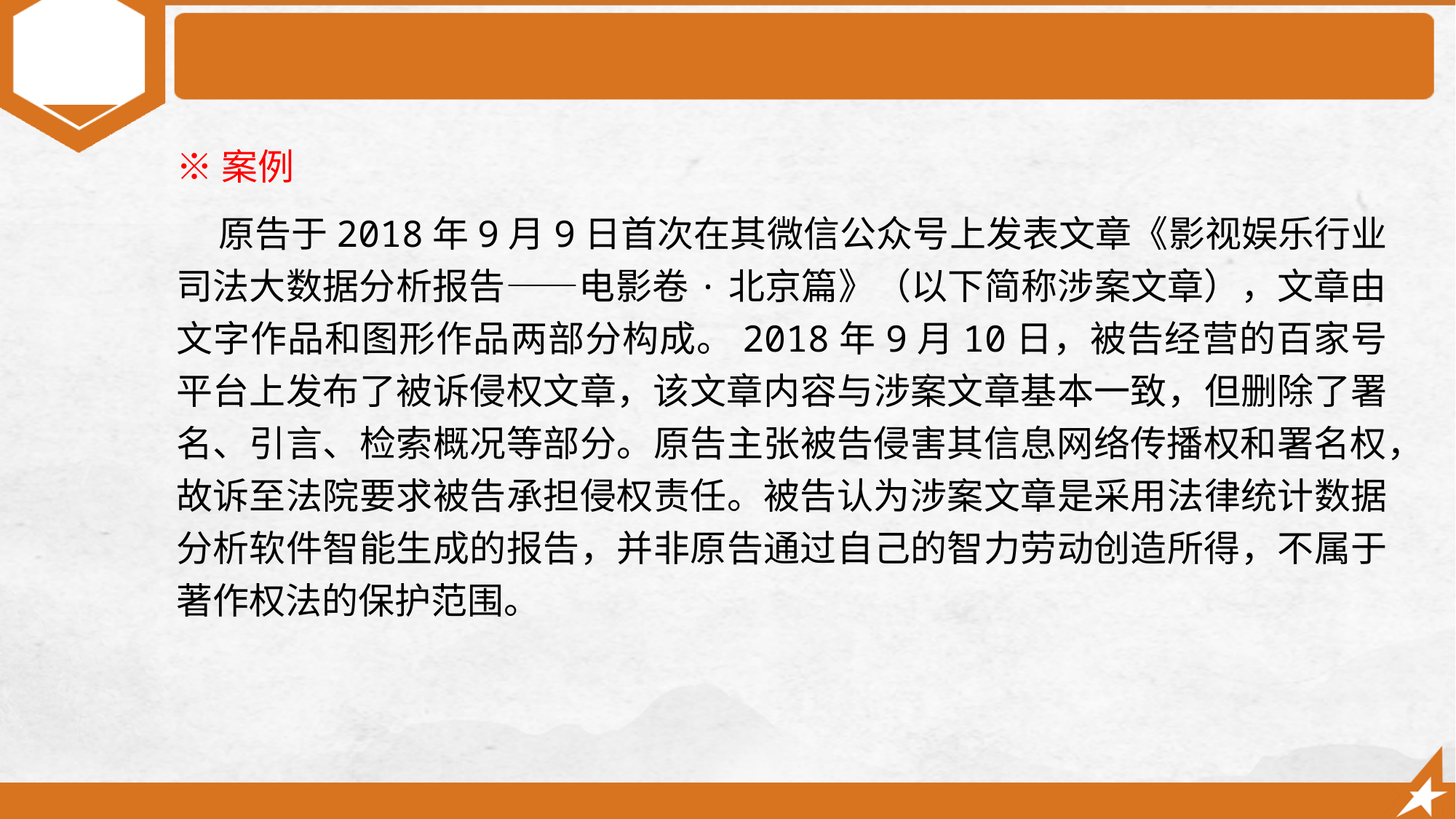

※案例
    原告于2018年9月9日首次在其微信公众号上发表文章《影视娱乐行业司法大数据分析报告——电影卷·北京篇》（以下简称涉案文章），文章由文字作品和图形作品两部分构成。2018年9月10日，被告经营的百家号平台上发布了被诉侵权文章，该文章内容与涉案文章基本一致，但删除了署名、引言、检索概况等部分。原告主张被告侵害其信息网络传播权和署名权，故诉至法院要求被告承担侵权责任。被告认为涉案文章是采用法律统计数据分析软件智能生成的报告，并非原告通过自己的智力劳动创造所得，不属于著作权法的保护范围。